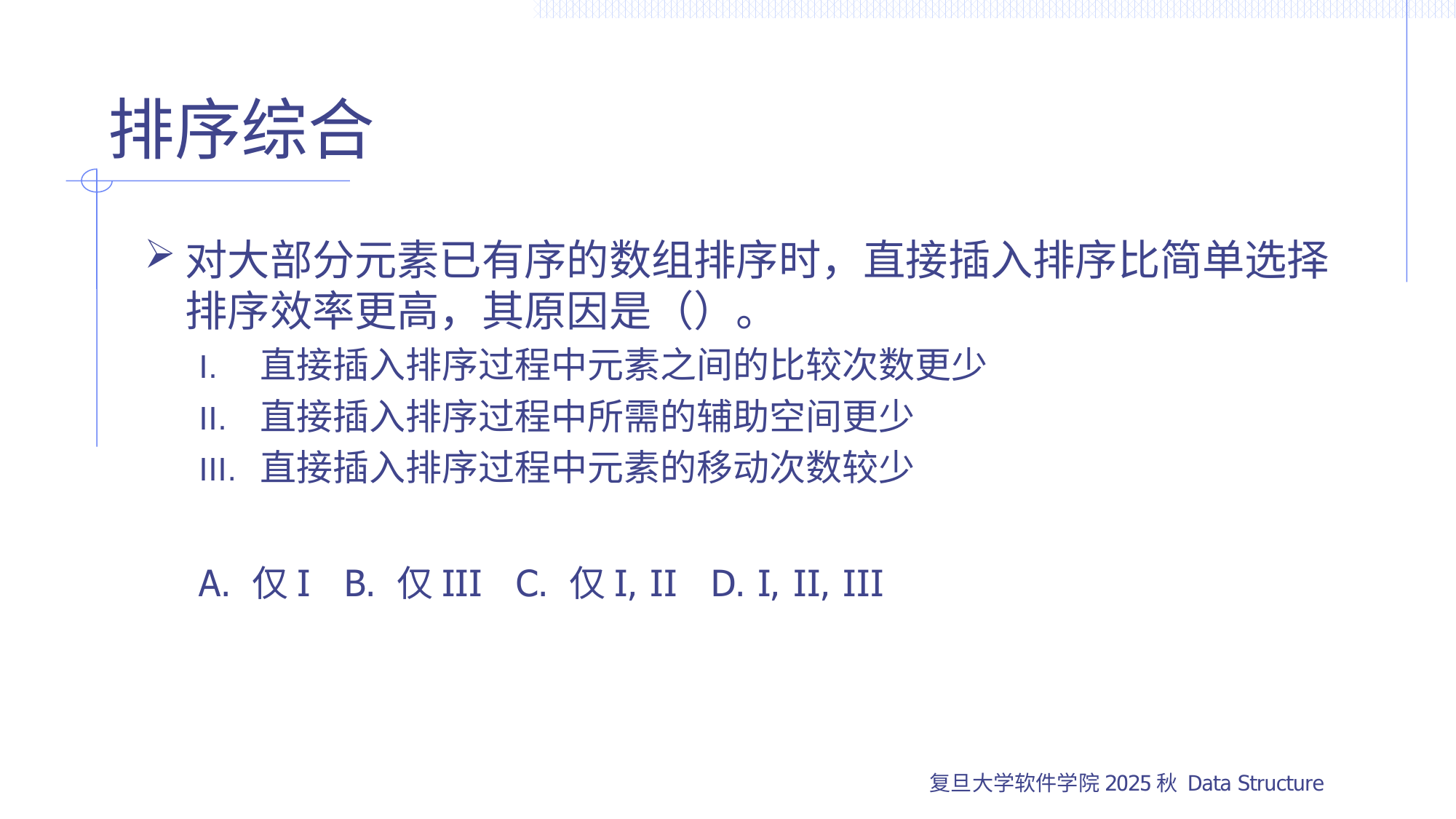

# 排序综合
对大部分元素已有序的数组排序时，直接插入排序比简单选择排序效率更高，其原因是（）。
直接插入排序过程中元素之间的比较次数更少
直接插入排序过程中所需的辅助空间更少
直接插入排序过程中元素的移动次数较少

A. 仅I   B. 仅III   C. 仅I, II   D. I, II, III